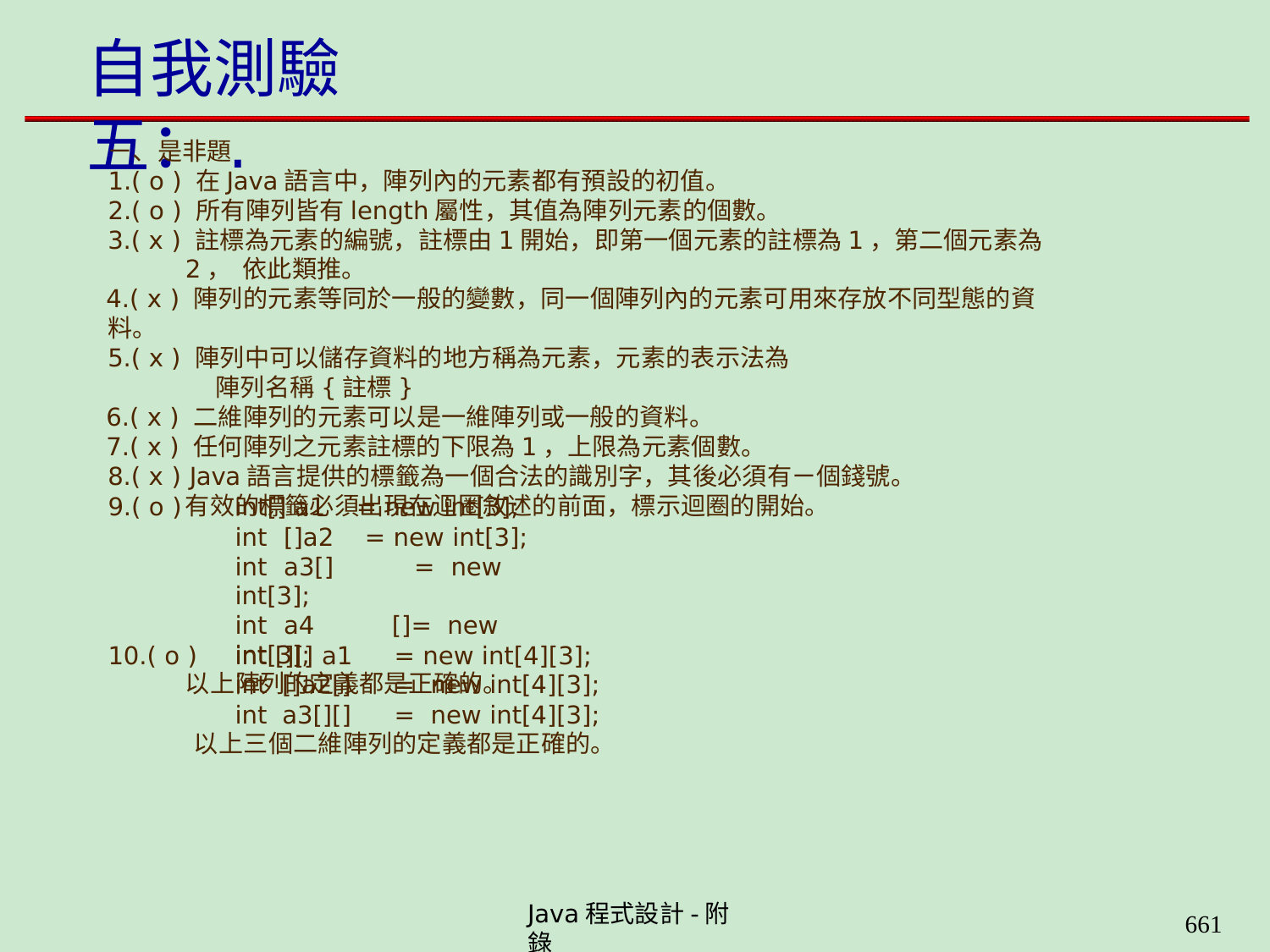

# 自我測驗五：.
ㄧ、是非題
1.( o ) 在Java語言中，陣列內的元素都有預設的初值。
2.( o ) 所有陣列皆有length屬性，其值為陣列元素的個數。
3.( x ) 註標為元素的編號，註標由1開始，即第一個元素的註標為1，第二個元素為2，  依此類推。
4.( x ) 陣列的元素等同於一般的變數，同一個陣列內的元素可用來存放不同型態的資料。
5.( x ) 陣列中可以儲存資料的地方稱為元素，元素的表示法為 陣列名稱{註標}
6.( x ) 二維陣列的元素可以是一維陣列或一般的資料。
7.( x ) 任何陣列之元素註標的下限為1，上限為元素個數。
8.( x ) Java語言提供的標籤為一個合法的識別字，其後必須有ㄧ個錢號。 有效的標籤必須出現在迴圈敘述的前面，標示迴圈的開始。
9.( o )
int[] a1	= new int[3];  int []a2		= new int[3];
int a3[]	=  new int[3];
int a4	[]=  new int[3];
以上陣列的定義都是正確的。
10.( o )
int [][] a1
int []a2[]
int a3[][]
= new int[4][3];
=  new int[4][3];
=  new int[4][3];
以上三個二維陣列的定義都是正確的。
Java程式設計-附錄
661